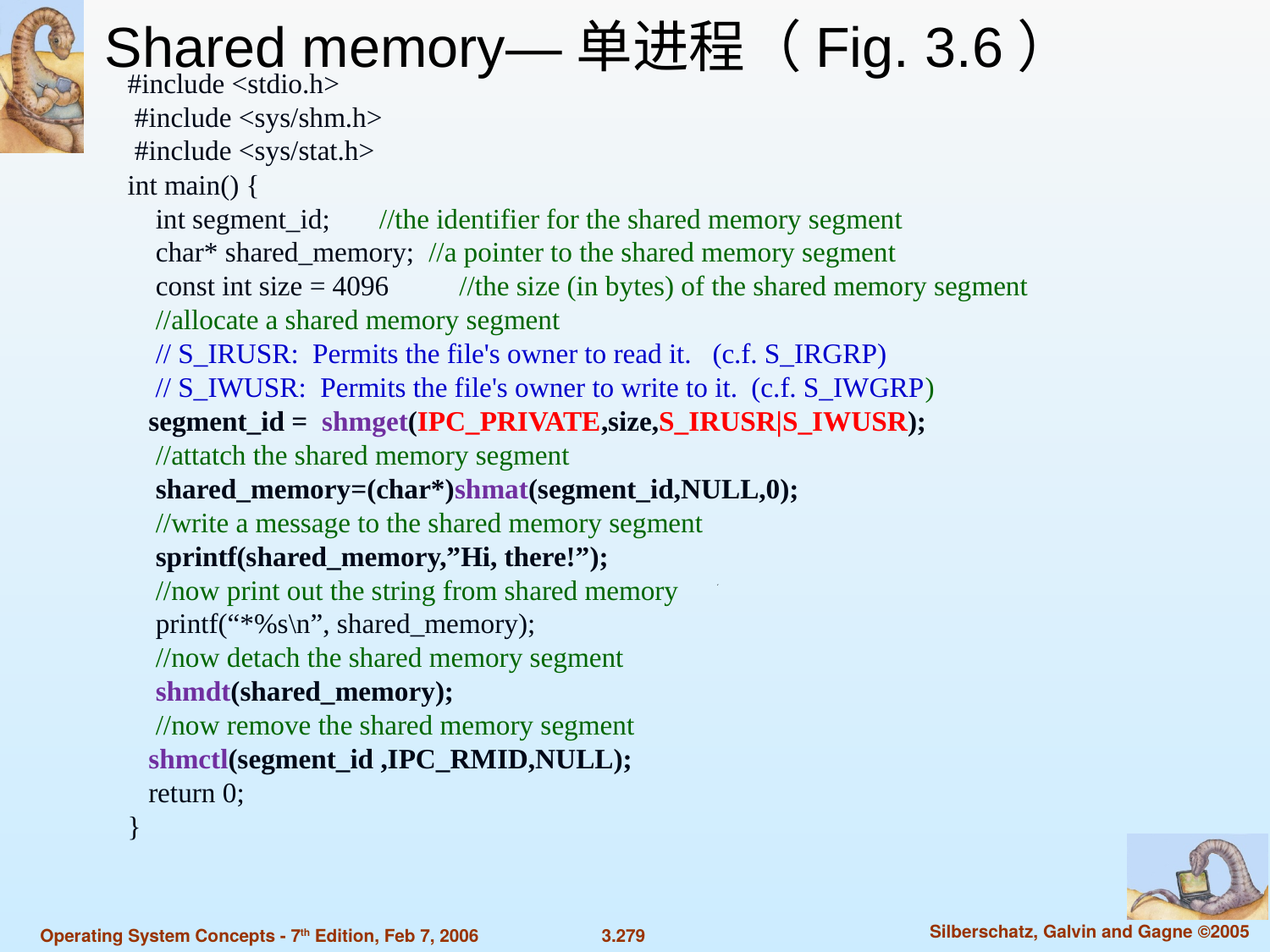

Shared memory—单进程（Fig. 3.6）
#include <stdio.h>
 #include <sys/shm.h>
 #include <sys/stat.h>
int main() {
    int segment_id;       //the identifier for the shared memory segment
    char* shared_memory;  //a pointer to the shared memory segment
    const int size = 4096          //the size (in bytes) of the shared memory segment
    //allocate a shared memory segment
    // S_IRUSR:  Permits the file's owner to read it.   (c.f. S_IRGRP)
    // S_IWUSR:  Permits the file's owner to write to it.  (c.f. S_IWGRP)
   segment_id =  shmget(IPC_PRIVATE,size,S_IRUSR|S_IWUSR);
    //attatch the shared memory segment
    shared_memory=(char*)shmat(segment_id,NULL,0);
    //write a message to the shared memory segment
    sprintf(shared_memory,”Hi, there!”);
    //now print out the string from shared memory
    printf(“*%s\n”, shared_memory);
    //now detach the shared memory segment
    shmdt(shared_memory);
    //now remove the shared memory segment
   shmctl(segment_id ,IPC_RMID,NULL);
   return 0;
}